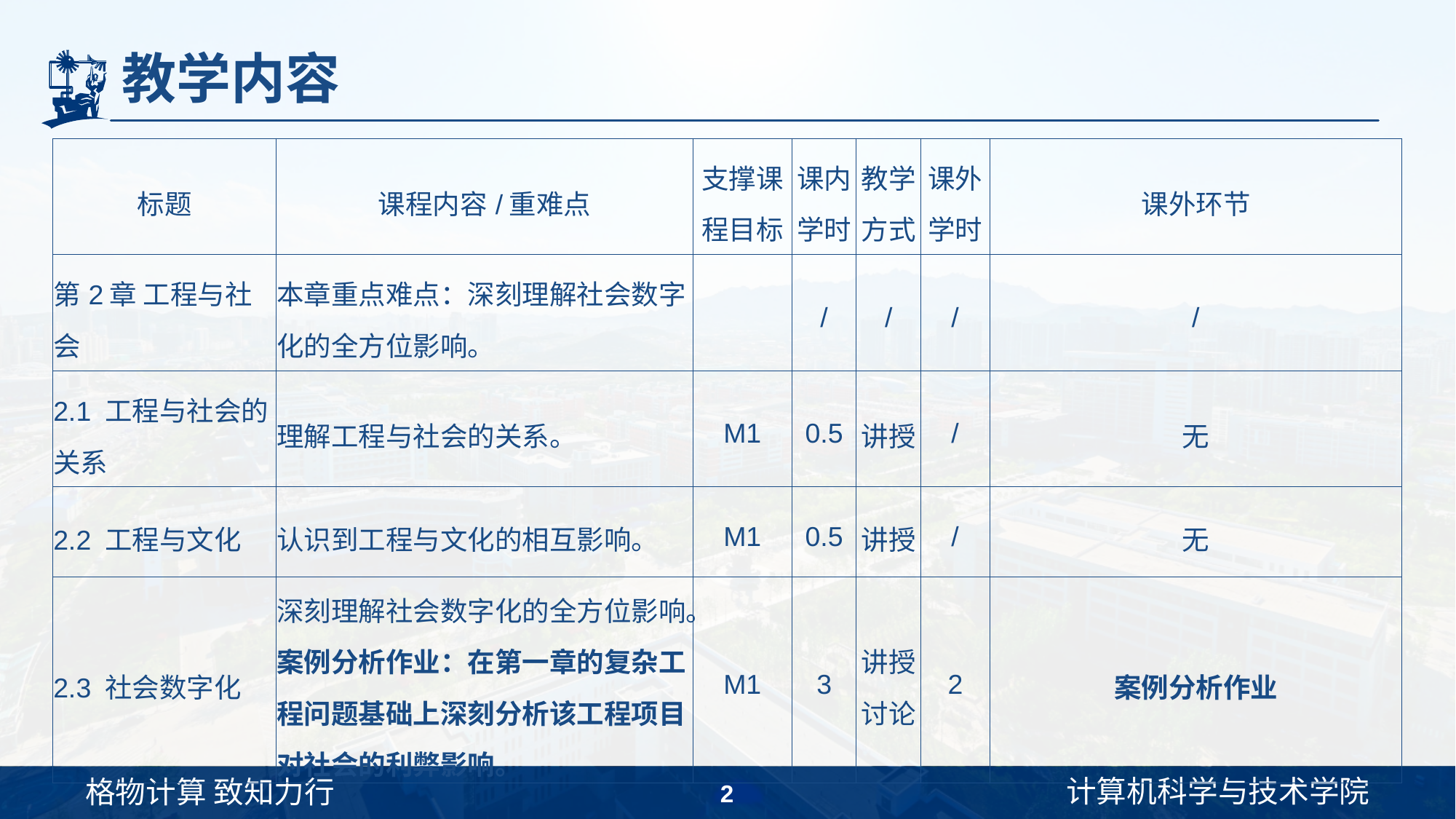

# 教学内容
| 标题 | 课程内容/重难点 | 支撑课程目标 | 课内学时 | 教学方式 | 课外学时 | 课外环节 |
| --- | --- | --- | --- | --- | --- | --- |
| 第2章 工程与社会 | 本章重点难点：深刻理解社会数字化的全方位影响。 |  | / | / | / | / |
| 2.1 工程与社会的关系 | 理解工程与社会的关系。 | M1 | 0.5 | 讲授 | / | 无 |
| 2.2 工程与文化 | 认识到工程与文化的相互影响。 | M1 | 0.5 | 讲授 | / | 无 |
| 2.3 社会数字化 | 深刻理解社会数字化的全方位影响。 案例分析作业：在第一章的复杂工程问题基础上深刻分析该工程项目对社会的利弊影响。 | M1 | 3 | 讲授 讨论 | 2 | 案例分析作业 |
2